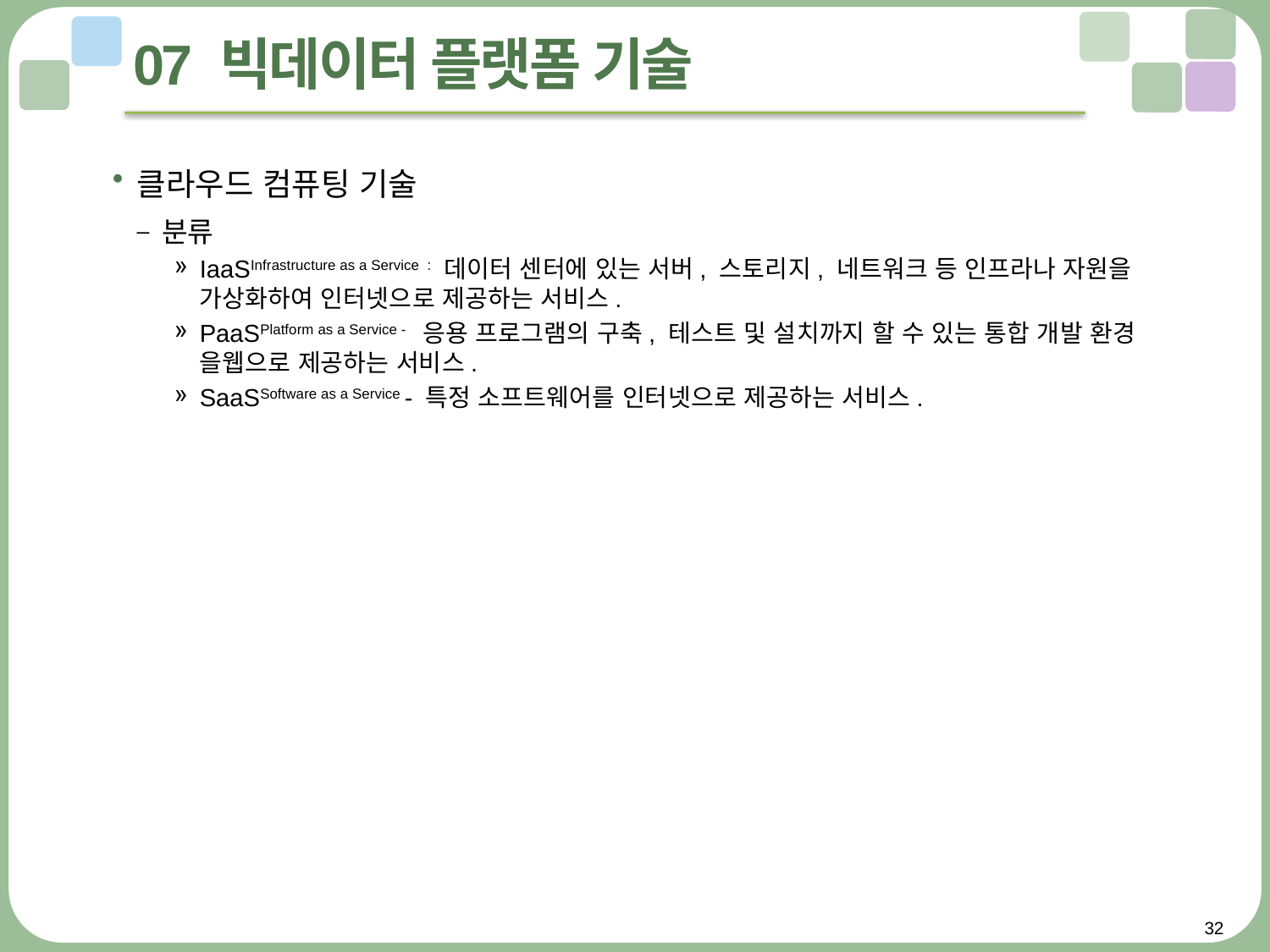

# 07 빅데이터 플랫폼 기술
클라우드 컴퓨팅 기술
분류
IaaSInfrastructure as a Service  : 데이터 센터에 있는 서버, 스토리지, 네트워크 등 인프라나 자원을 가상화하여 인터넷으로 제공하는 서비스.
PaaSPlatform as a Service -  응용 프로그램의 구축, 테스트 및 설치까지 할 수 있는 통합 개발 환경 을웹으로 제공하는 서비스.
SaaSSoftware as a Service - 특정 소프트웨어를 인터넷으로 제공하는 서비스.